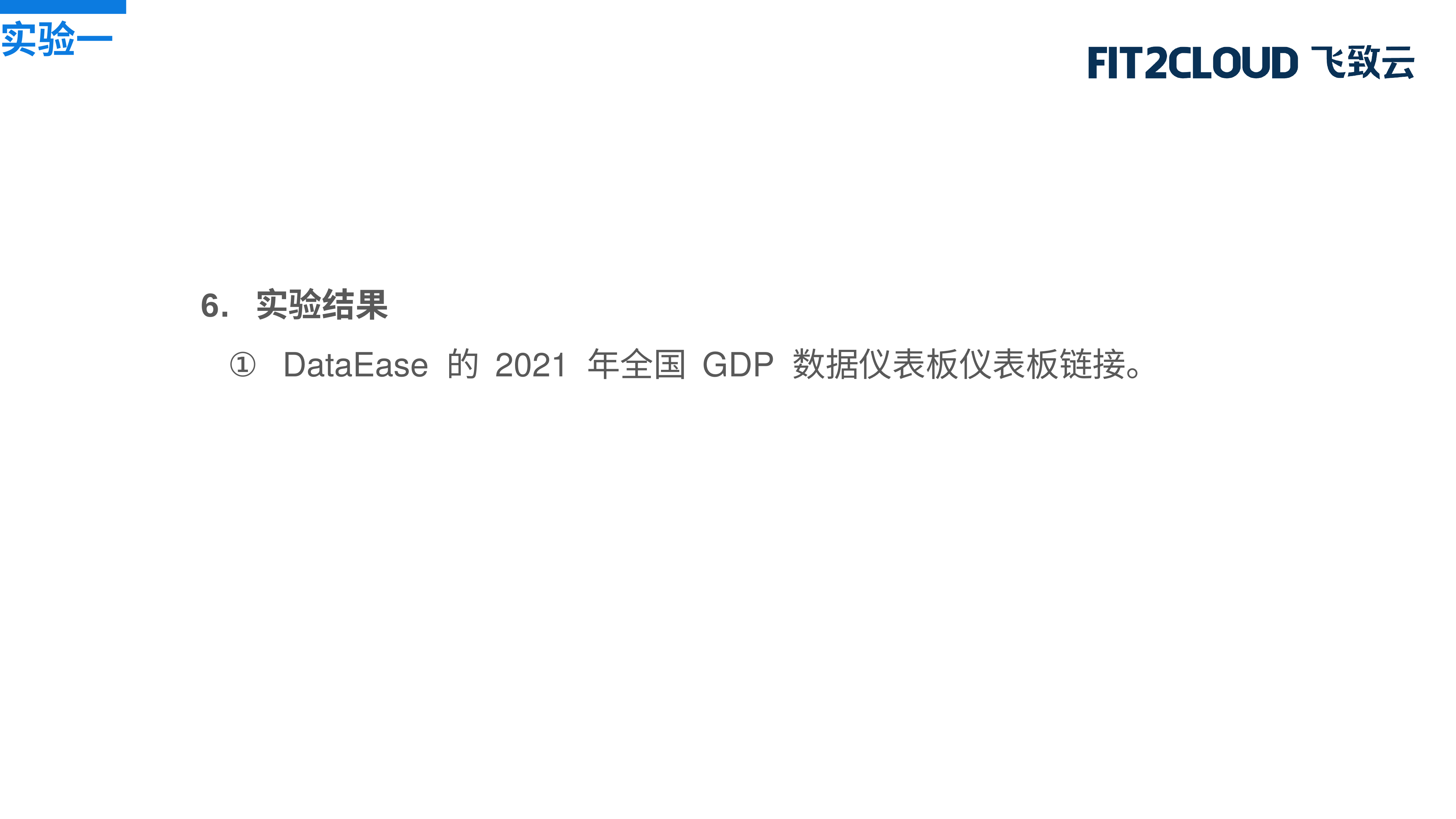

实验一
实验结果
DataEase 的 2021 年全国 GDP 数据仪表板仪表板链接。